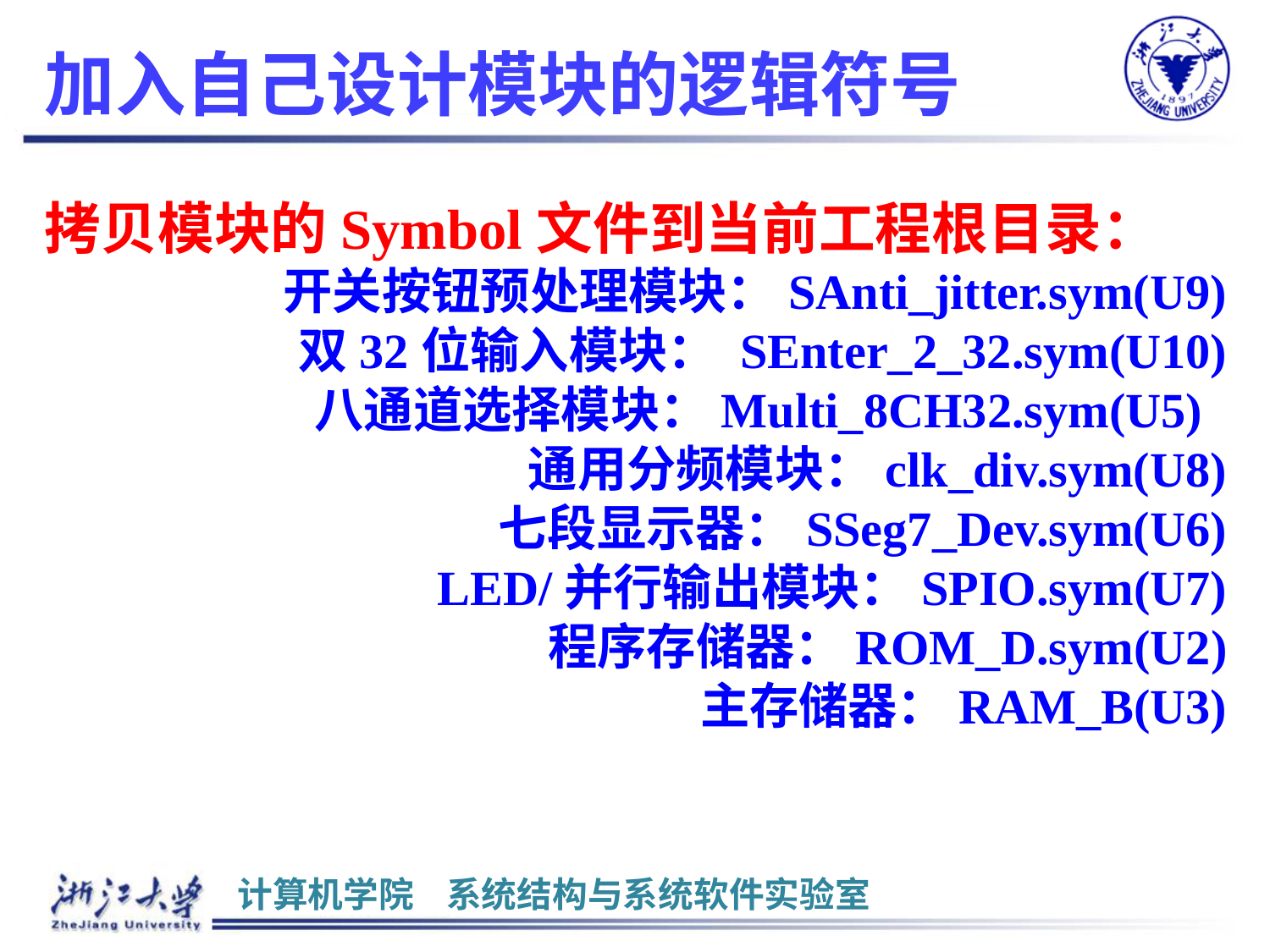

# 加入自己设计模块的逻辑符号
拷贝模块的Symbol文件到当前工程根目录：
开关按钮预处理模块：SAnti_jitter.sym(U9)
双32位输入模块： SEnter_2_32.sym(U10)
八通道选择模块：Multi_8CH32.sym(U5)
通用分频模块：clk_div.sym(U8)
七段显示器：SSeg7_Dev.sym(U6)
LED/并行输出模块：SPIO.sym(U7)
程序存储器：ROM_D.sym(U2)
主存储器：RAM_B(U3)